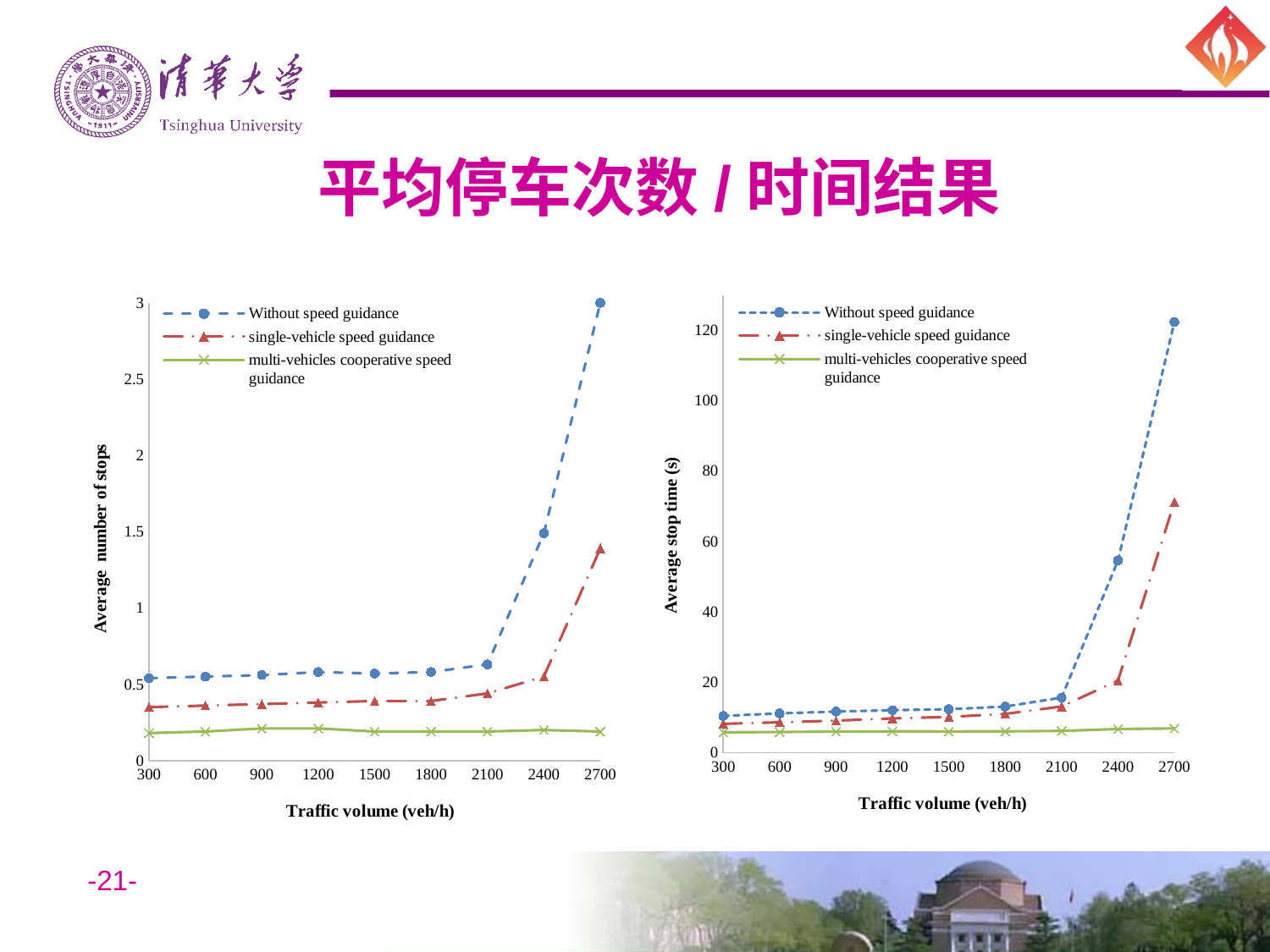

# 平均停车次数/时间结果

### Chart

| Category | Without speed guidance  | single-vehicle speed guidance | multi-vehicles cooperative speed guidance |
|---|---|---|---|

### Chart

| Category | Without speed guidance  | single-vehicle speed guidance | multi-vehicles cooperative speed guidance |
|---|---|---|---|